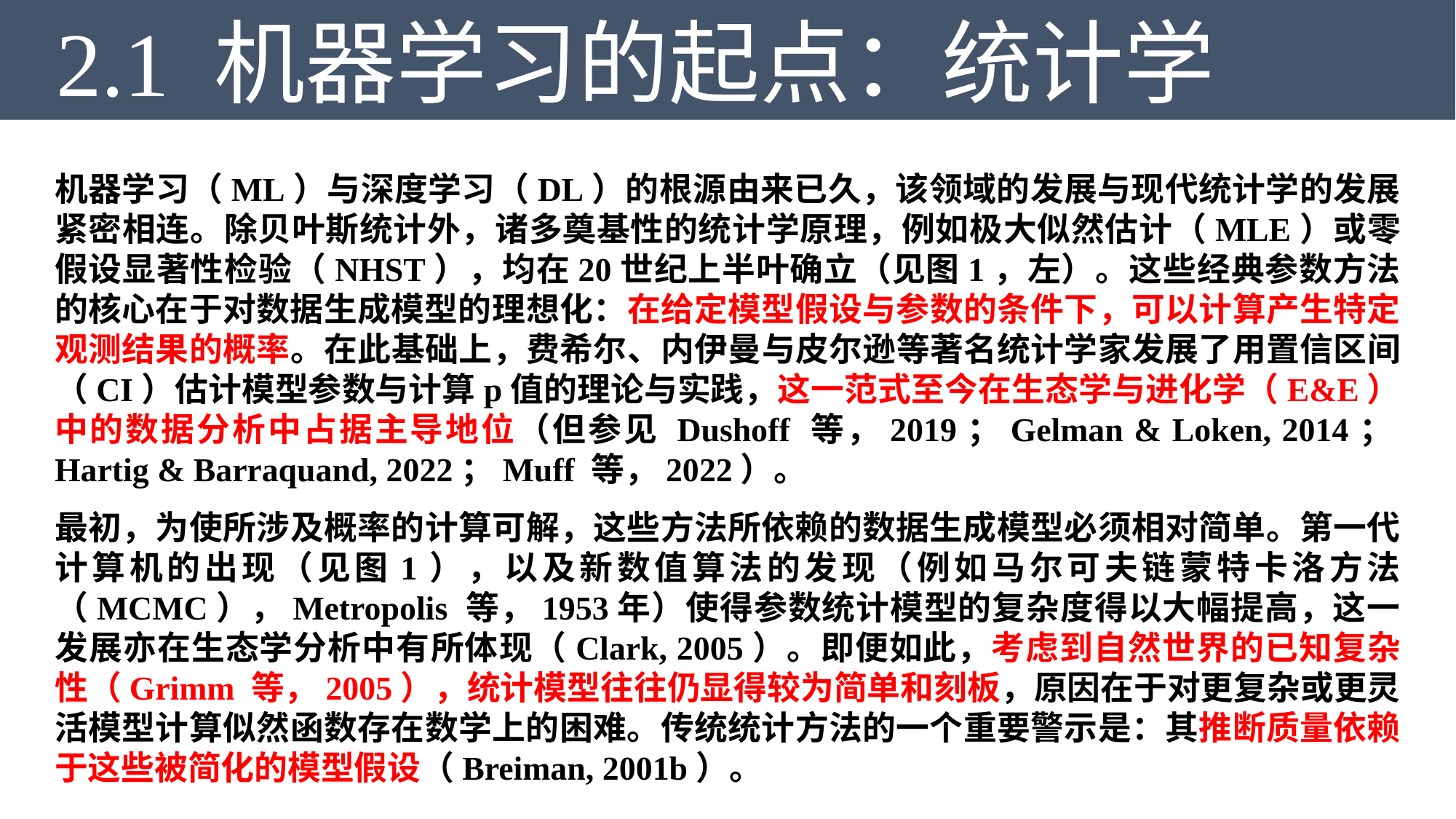

2.1 机器学习的起点：统计学
机器学习（ML）与深度学习（DL）的根源由来已久，该领域的发展与现代统计学的发展紧密相连。除贝叶斯统计外，诸多奠基性的统计学原理，例如极大似然估计（MLE）或零假设显著性检验（NHST），均在20世纪上半叶确立（见图1，左）。这些经典参数方法的核心在于对数据生成模型的理想化：在给定模型假设与参数的条件下，可以计算产生特定观测结果的概率。在此基础上，费希尔、内伊曼与皮尔逊等著名统计学家发展了用置信区间（CI）估计模型参数与计算p值的理论与实践，这一范式至今在生态学与进化学（E&E）中的数据分析中占据主导地位（但参见 Dushoff 等，2019；Gelman & Loken, 2014；Hartig & Barraquand, 2022；Muff 等，2022）。
最初，为使所涉及概率的计算可解，这些方法所依赖的数据生成模型必须相对简单。第一代计算机的出现（见图1），以及新数值算法的发现（例如马尔可夫链蒙特卡洛方法（MCMC），Metropolis 等，1953年）使得参数统计模型的复杂度得以大幅提高，这一发展亦在生态学分析中有所体现（Clark, 2005）。即便如此，考虑到自然世界的已知复杂性（Grimm 等，2005），统计模型往往仍显得较为简单和刻板，原因在于对更复杂或更灵活模型计算似然函数存在数学上的困难。传统统计方法的一个重要警示是：其推断质量依赖于这些被简化的模型假设（Breiman, 2001b）。